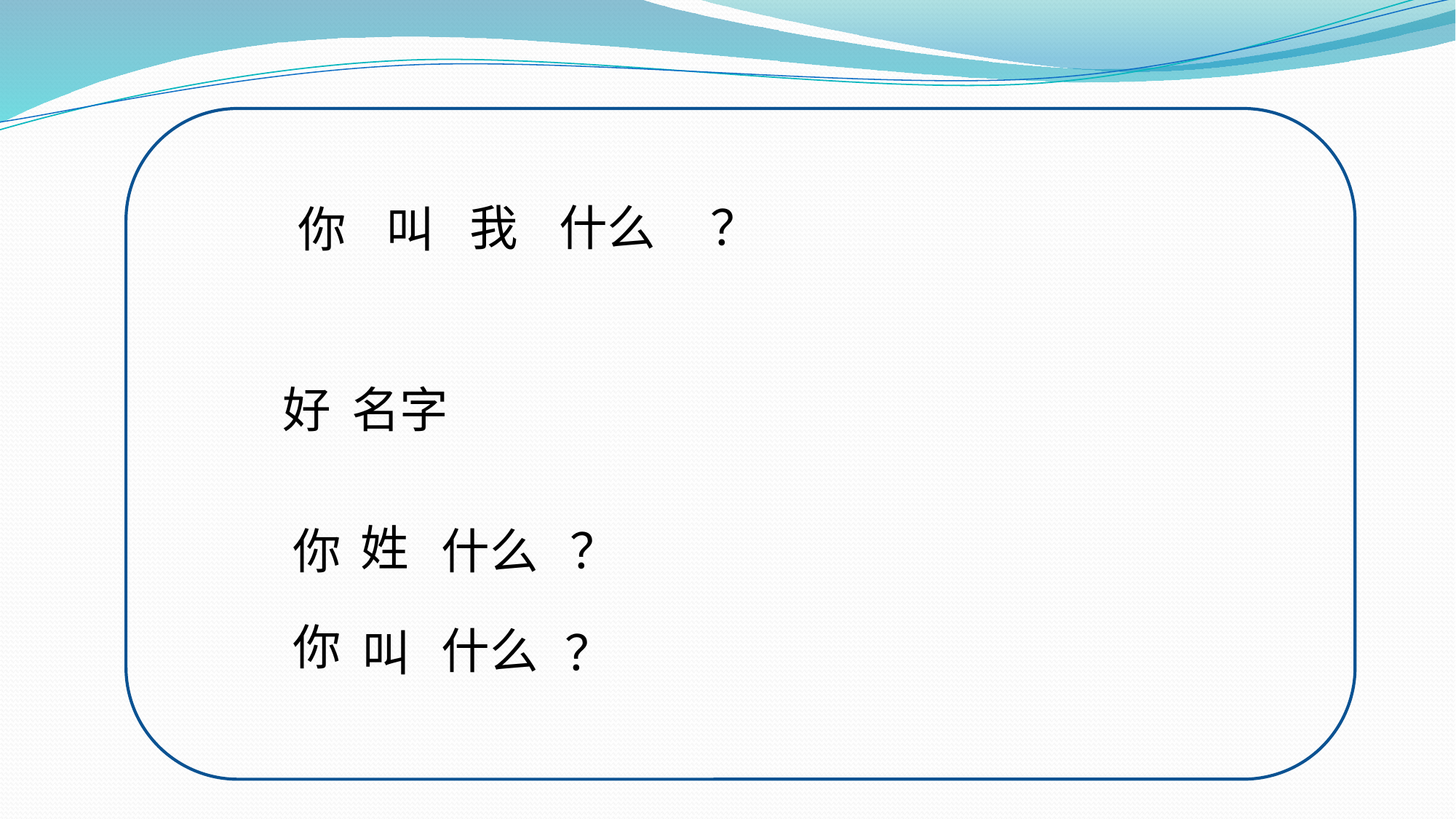

我
什么
？
你
叫
好
名字
姓
你
什么
？
你
什么
叫
？